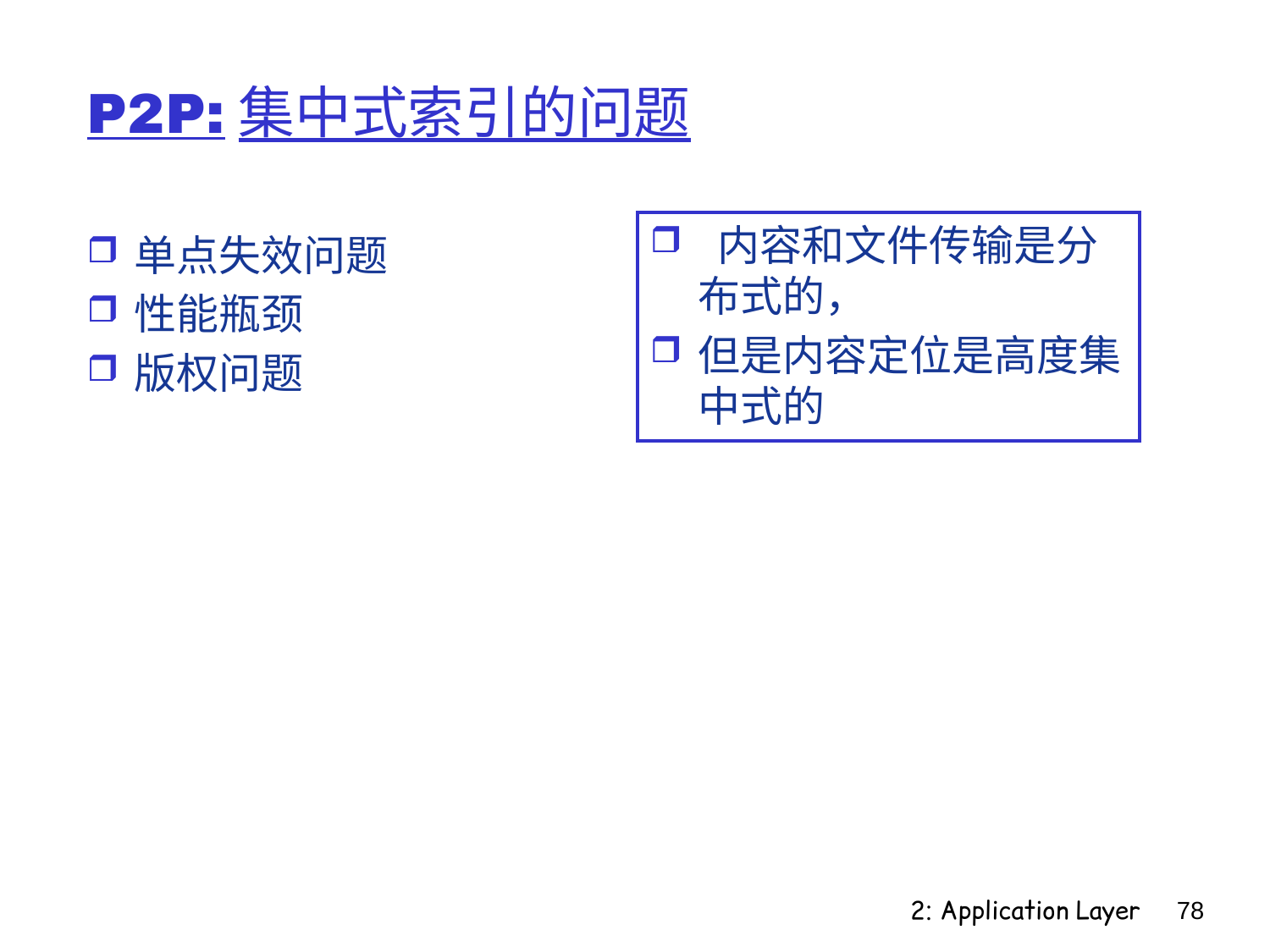

# P2P:集中式索引的问题
 内容和文件传输是分布式的，
但是内容定位是高度集中式的
单点失效问题
性能瓶颈
版权问题

2: Application Layer
78